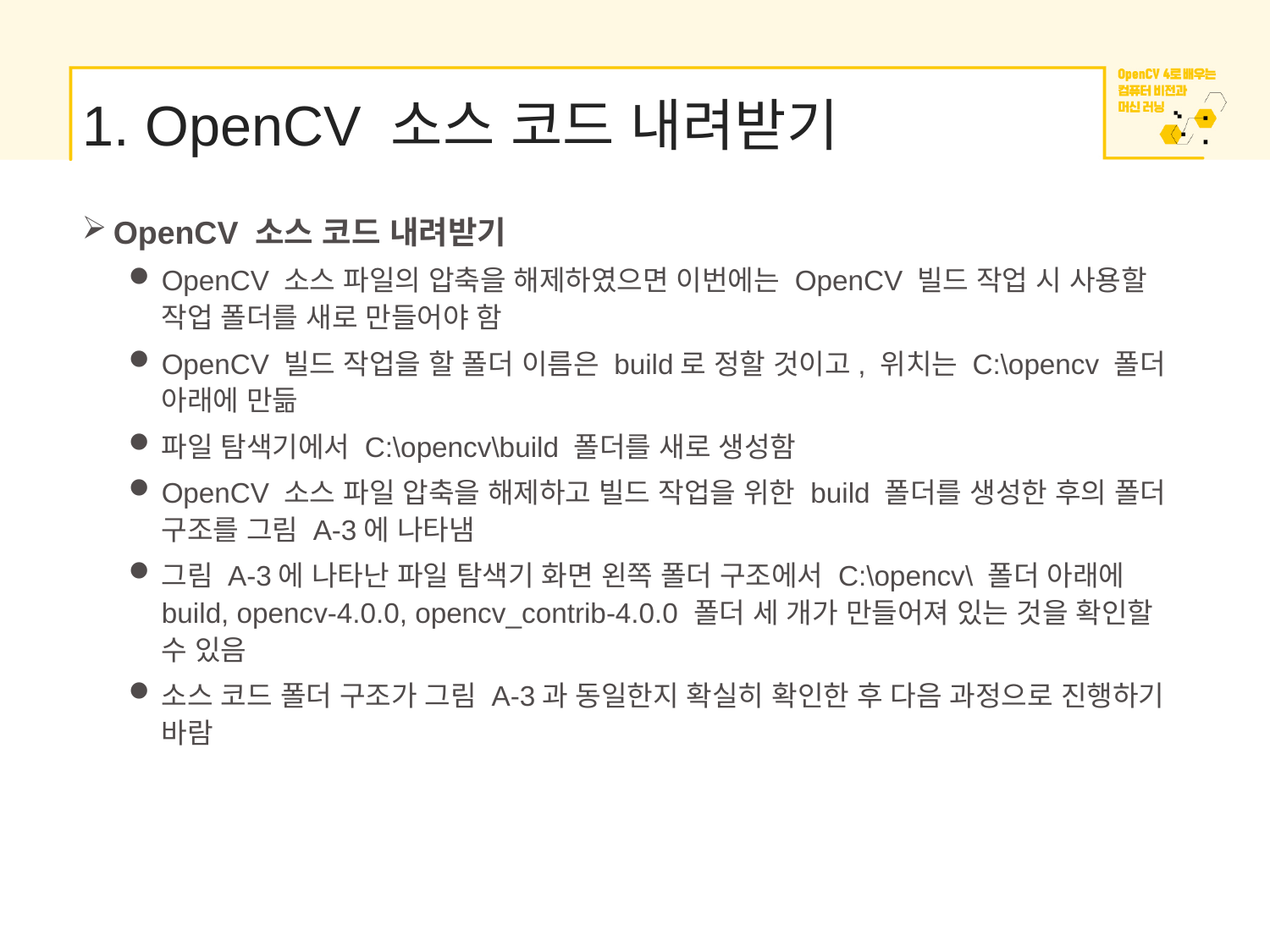

# 1. OpenCV 소스 코드 내려받기
OpenCV 소스 코드 내려받기
OpenCV 소스 파일의 압축을 해제하였으면 이번에는 OpenCV 빌드 작업 시 사용할 작업 폴더를 새로 만들어야 함
OpenCV 빌드 작업을 할 폴더 이름은 build로 정할 것이고, 위치는 C:\opencv 폴더 아래에 만듦
파일 탐색기에서 C:\opencv\build 폴더를 새로 생성함
OpenCV 소스 파일 압축을 해제하고 빌드 작업을 위한 build 폴더를 생성한 후의 폴더 구조를 그림 A-3에 나타냄
그림 A-3에 나타난 파일 탐색기 화면 왼쪽 폴더 구조에서 C:\opencv\ 폴더 아래에 build, opencv-4.0.0, opencv_contrib-4.0.0 폴더 세 개가 만들어져 있는 것을 확인할 수 있음
소스 코드 폴더 구조가 그림 A-3과 동일한지 확실히 확인한 후 다음 과정으로 진행하기 바람